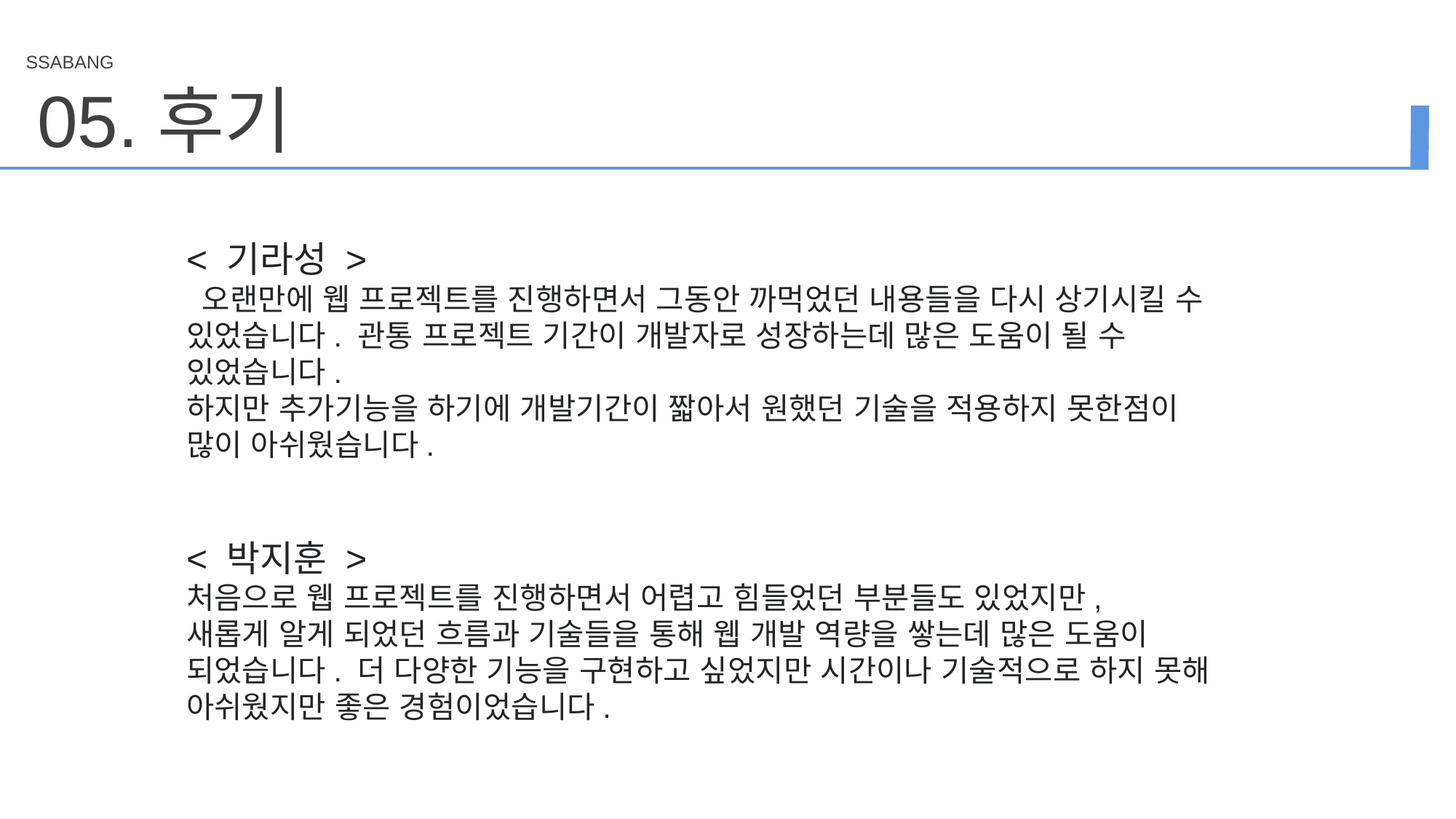

SSABANG
05.
후기
< 기라성 >
 오랜만에 웹 프로젝트를 진행하면서 그동안 까먹었던 내용들을 다시 상기시킬 수 있었습니다. 관통 프로젝트 기간이 개발자로 성장하는데 많은 도움이 될 수 있었습니다.
하지만 추가기능을 하기에 개발기간이 짧아서 원했던 기술을 적용하지 못한점이 많이 아쉬웠습니다.

< 박지훈 >
처음으로 웹 프로젝트를 진행하면서 어렵고 힘들었던 부분들도 있었지만,
새롭게 알게 되었던 흐름과 기술들을 통해 웹 개발 역량을 쌓는데 많은 도움이 되었습니다. 더 다양한 기능을 구현하고 싶었지만 시간이나 기술적으로 하지 못해 아쉬웠지만 좋은 경험이었습니다.